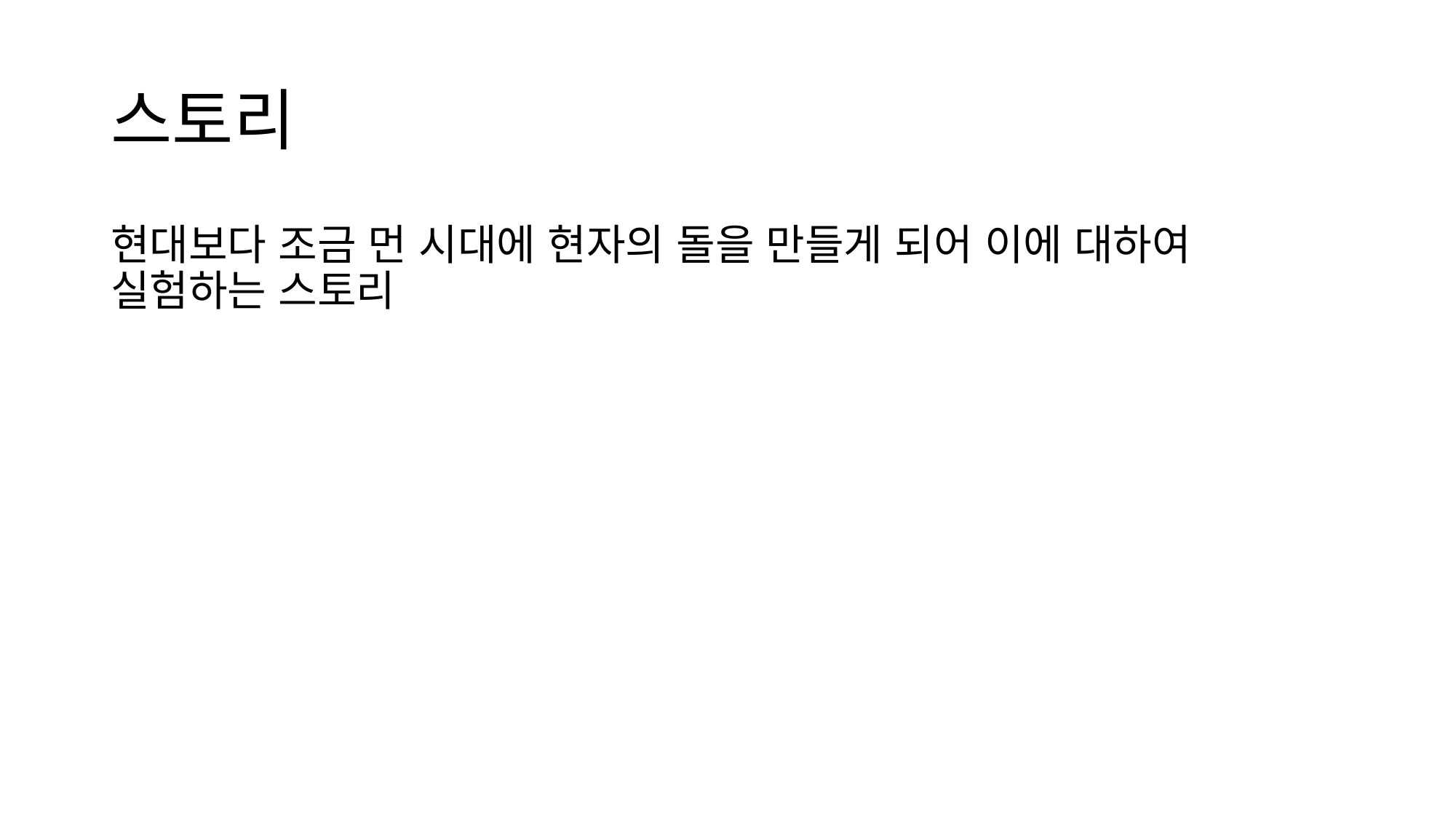

# 스토리
현대보다 조금 먼 시대에 현자의 돌을 만들게 되어 이에 대하여 실험하는 스토리